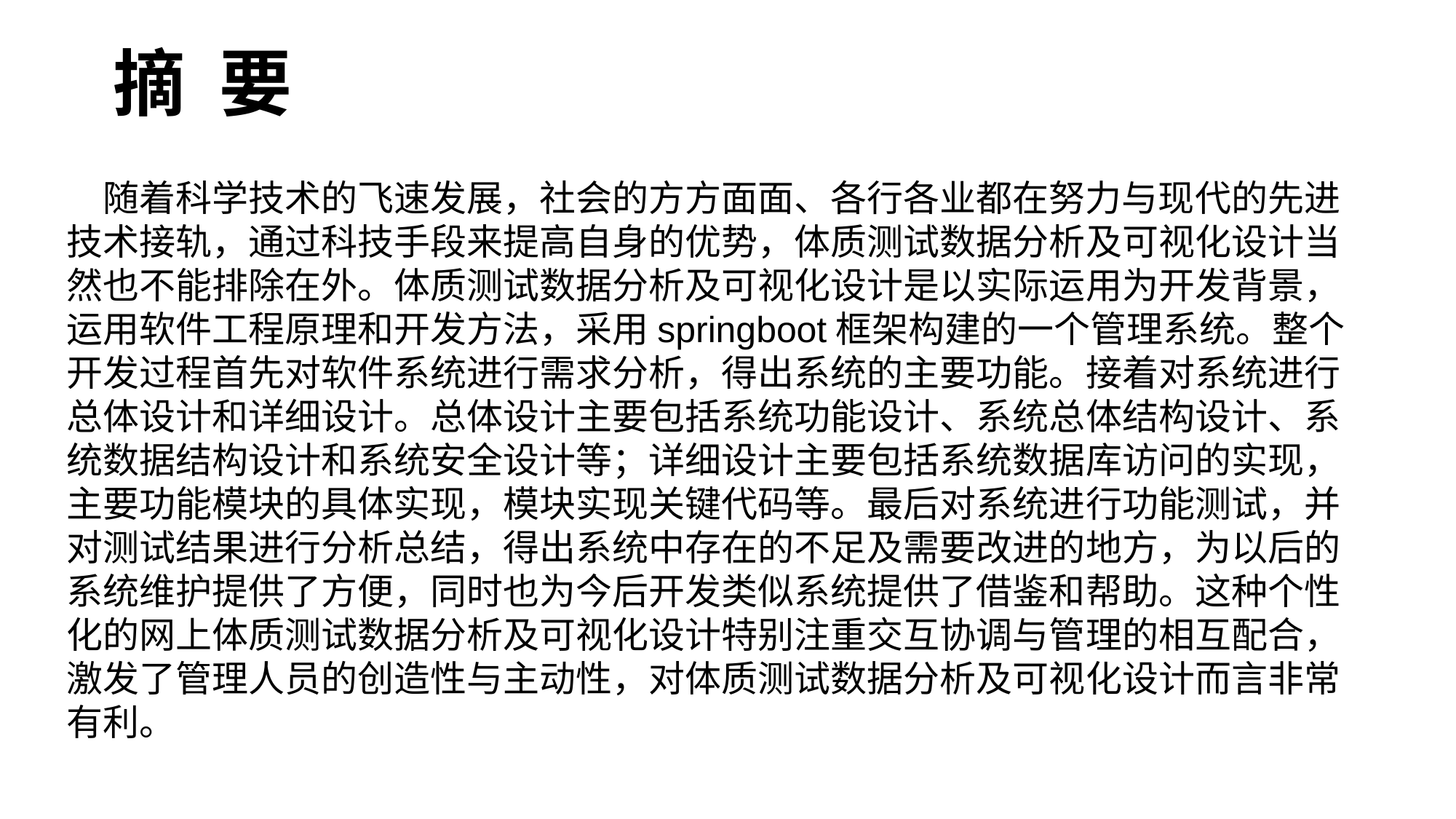

摘  要
随着科学技术的飞速发展，社会的方方面面、各行各业都在努力与现代的先进技术接轨，通过科技手段来提高自身的优势，体质测试数据分析及可视化设计当然也不能排除在外。体质测试数据分析及可视化设计是以实际运用为开发背景，运用软件工程原理和开发方法，采用springboot框架构建的一个管理系统。整个开发过程首先对软件系统进行需求分析，得出系统的主要功能。接着对系统进行总体设计和详细设计。总体设计主要包括系统功能设计、系统总体结构设计、系统数据结构设计和系统安全设计等；详细设计主要包括系统数据库访问的实现，主要功能模块的具体实现，模块实现关键代码等。最后对系统进行功能测试，并对测试结果进行分析总结，得出系统中存在的不足及需要改进的地方，为以后的系统维护提供了方便，同时也为今后开发类似系统提供了借鉴和帮助。这种个性化的网上体质测试数据分析及可视化设计特别注重交互协调与管理的相互配合，激发了管理人员的创造性与主动性，对体质测试数据分析及可视化设计而言非常有利。